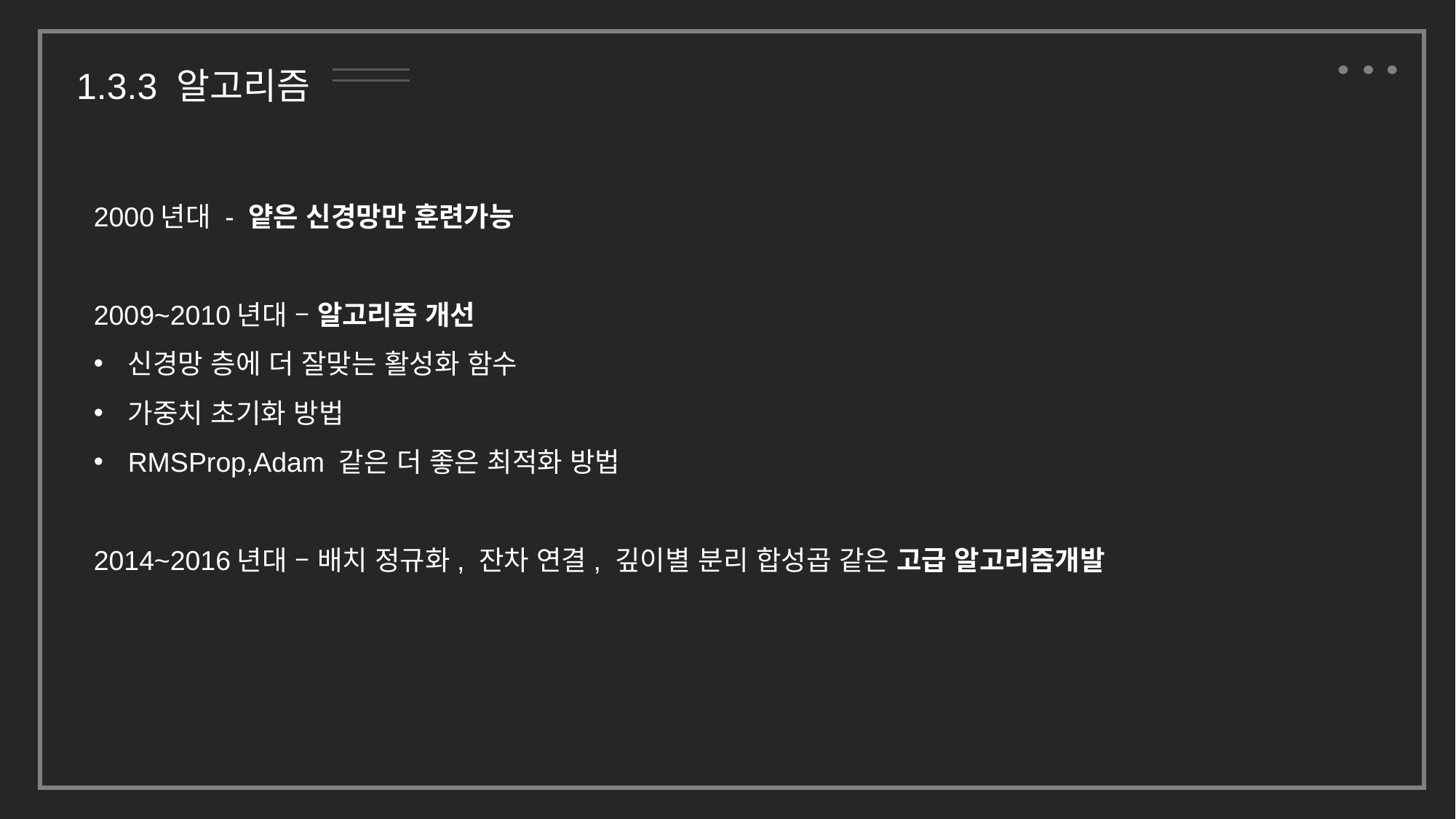

1.3.3 알고리즘

2000년대 - 얕은 신경망만 훈련가능

2009~2010년대 – 알고리즘 개선
신경망 층에 더 잘맞는 활성화 함수
가중치 초기화 방법
RMSProp,Adam 같은 더 좋은 최적화 방법

2014~2016년대 – 배치 정규화, 잔차 연결, 깊이별 분리 합성곱 같은 고급 알고리즘개발